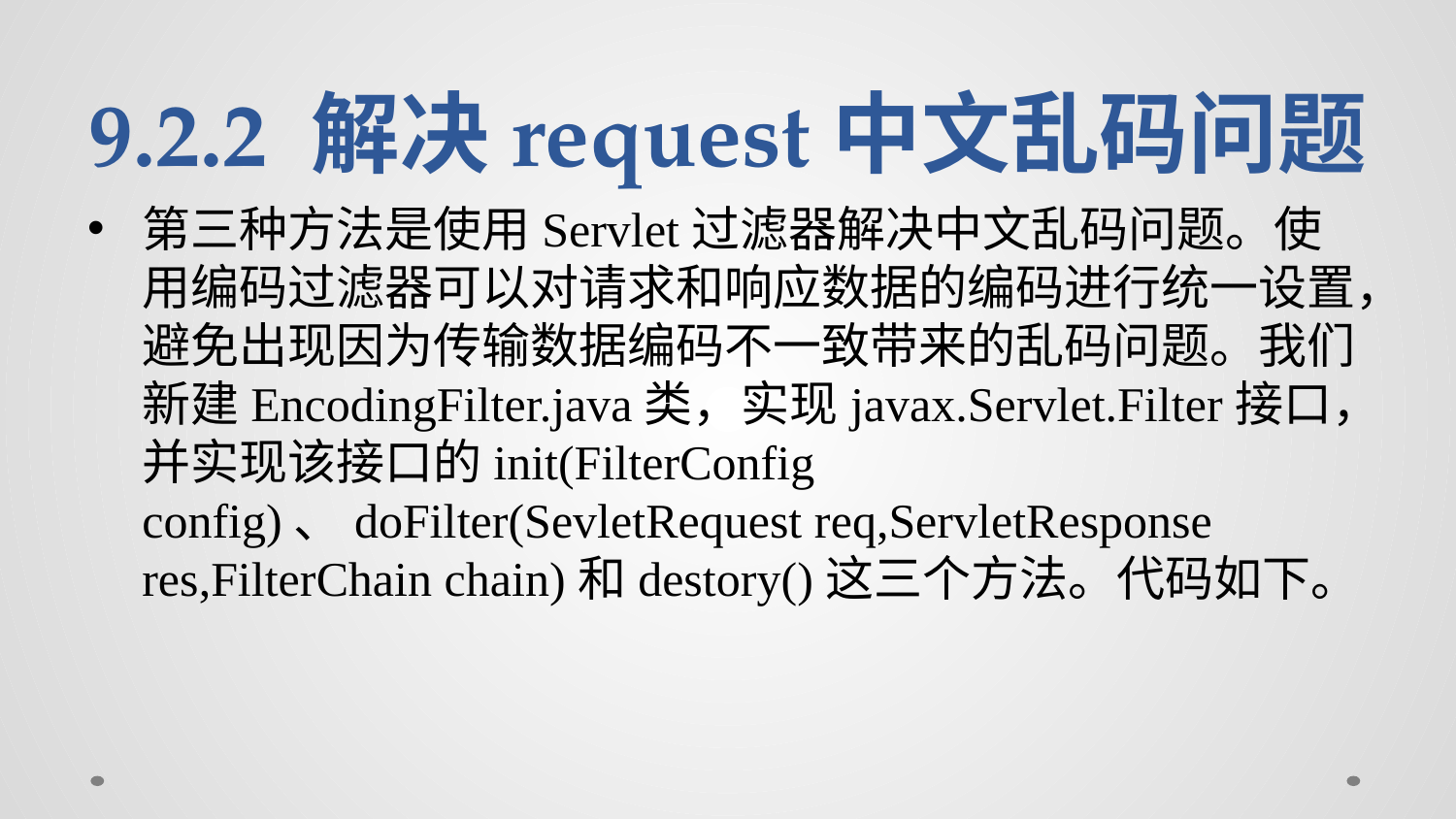

# 9.2.2 解决request中文乱码问题
第三种方法是使用Servlet过滤器解决中文乱码问题。使用编码过滤器可以对请求和响应数据的编码进行统一设置，避免出现因为传输数据编码不一致带来的乱码问题。我们新建EncodingFilter.java类，实现javax.Servlet.Filter接口，并实现该接口的init(FilterConfig config)、doFilter(SevletRequest req,ServletResponse res,FilterChain chain)和destory()这三个方法。代码如下。